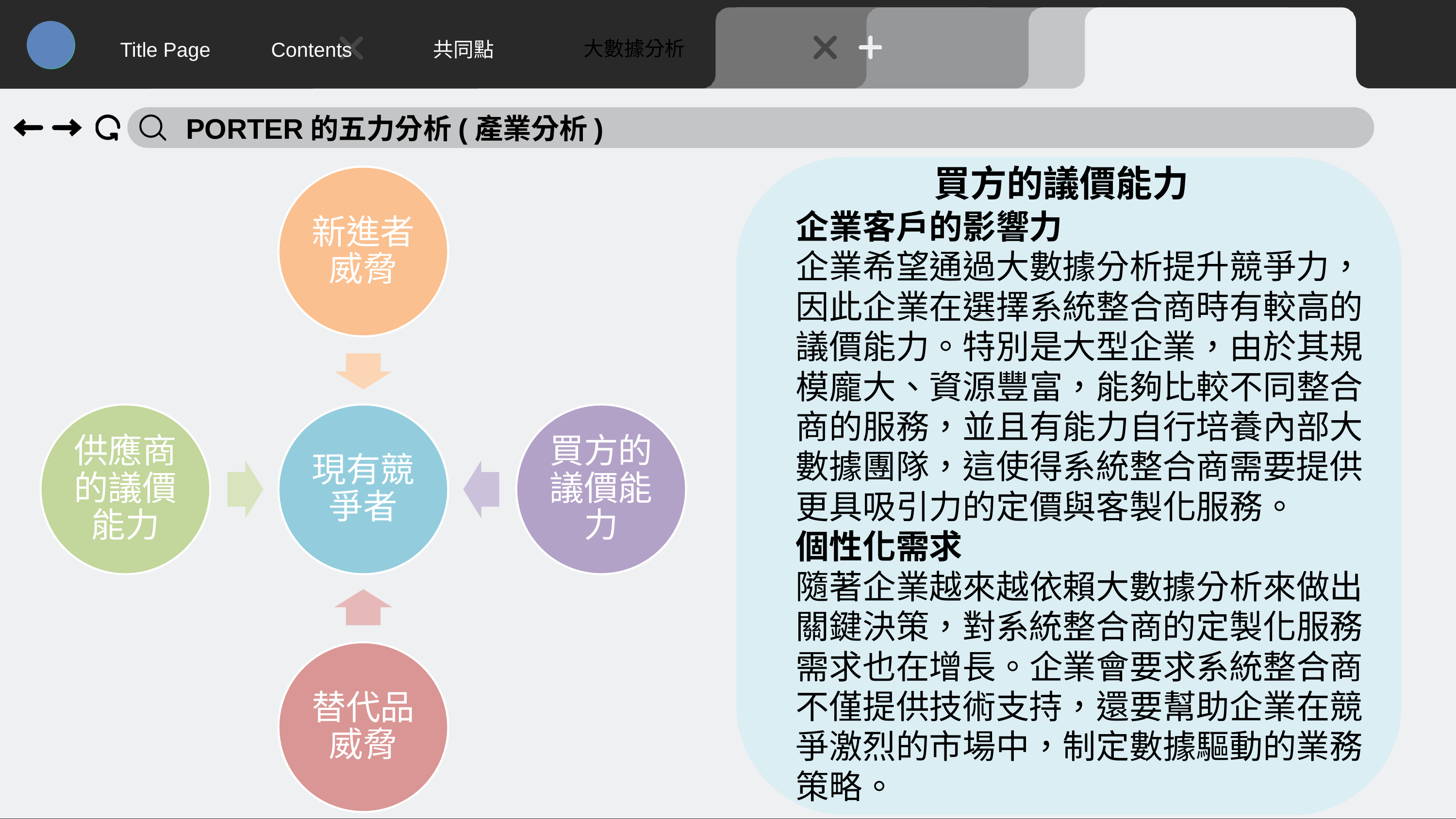

大數據分析
Title Page
Contents
共同點

PORTER的五力分析(產業分析)

買方的議價能力
現有競爭者

新進者威脅

買方的議價能力

替代品威脅

供應商的議價能力
企業客戶的影響力
企業希望通過大數據分析提升競爭力，因此企業在選擇系統整合商時有較高的議價能力。特別是大型企業，由於其規模龐大、資源豐富，能夠比較不同整合商的服務，並且有能力自行培養內部大數據團隊，這使得系統整合商需要提供更具吸引力的定價與客製化服務。
個性化需求
隨著企業越來越依賴大數據分析來做出關鍵決策，對系統整合商的定製化服務需求也在增長。企業會要求系統整合商不僅提供技術支持，還要幫助企業在競爭激烈的市場中，制定數據驅動的業務策略。
25